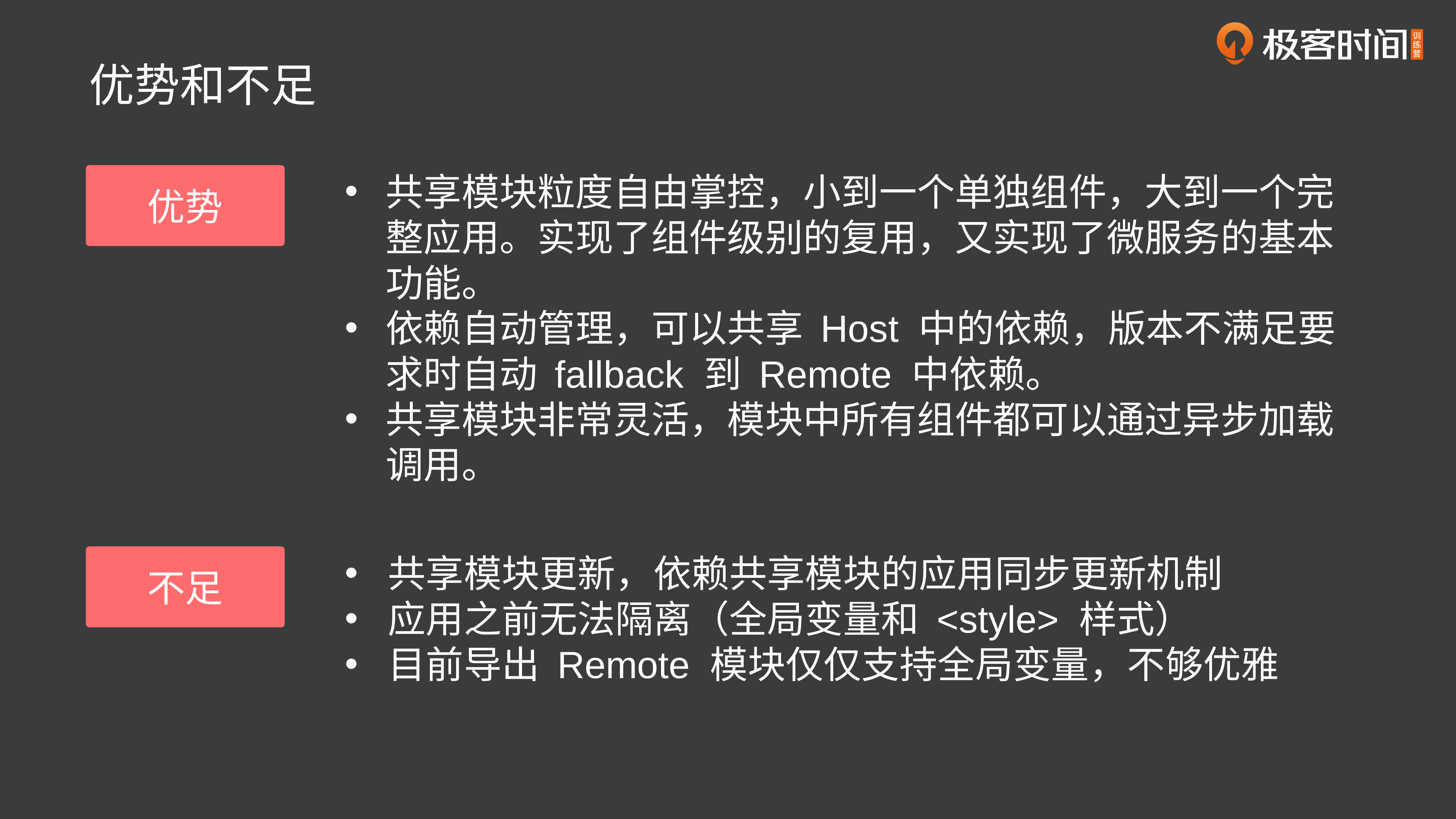

优势和不足

优势
共享模块粒度自由掌控，小到一个单独组件，大到一个完整应用。实现了组件级别的复用，又实现了微服务的基本功能。
依赖自动管理，可以共享 Host 中的依赖，版本不满足要求时自动 fallback 到 Remote 中依赖。
共享模块非常灵活，模块中所有组件都可以通过异步加载调用。
不足
  共享模块更新，依赖共享模块的应用同步更新机制
  应用之前无法隔离（全局变量和 <style> 样式）
  目前导出 Remote 模块仅仅支持全局变量，不够优雅